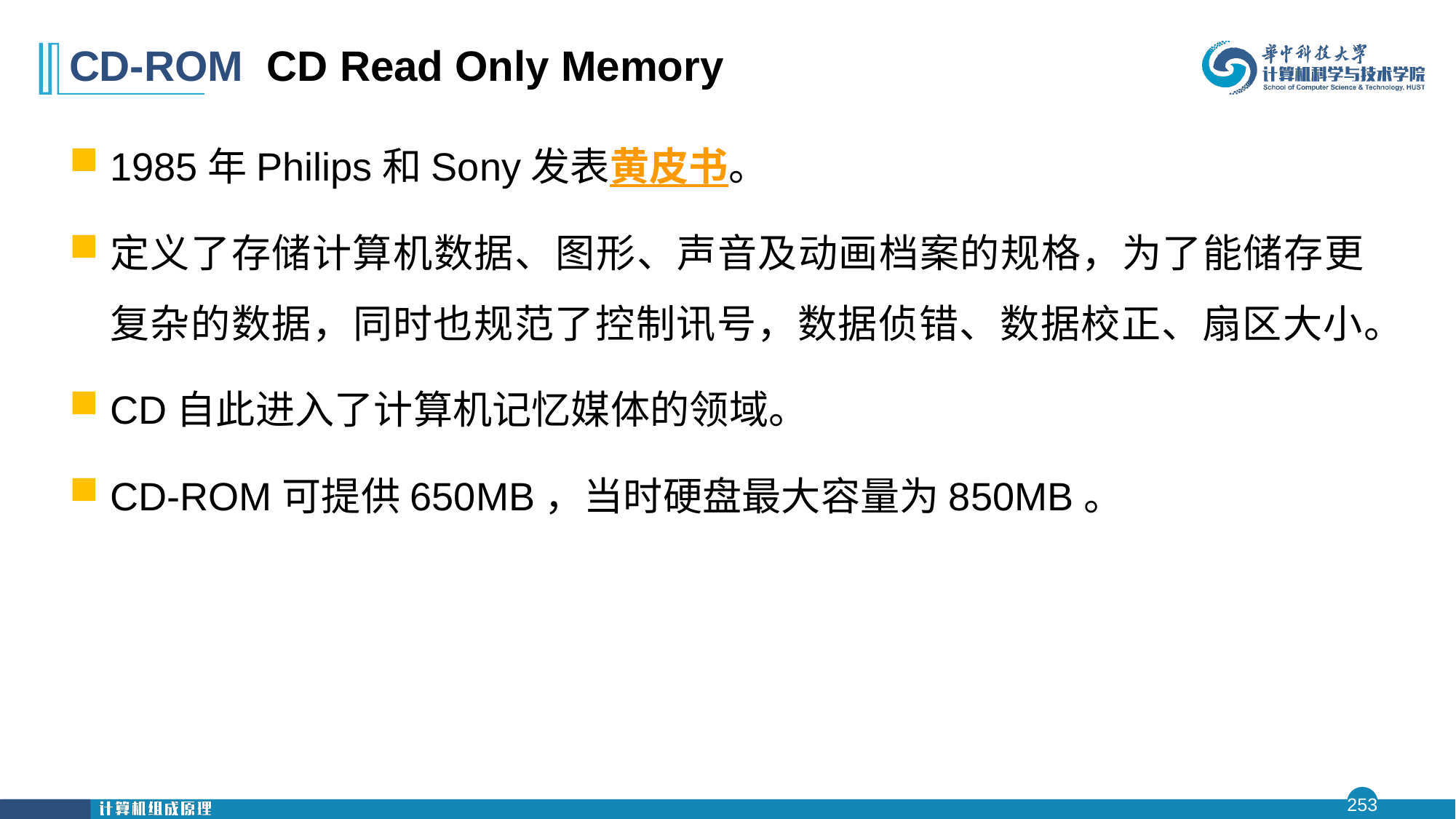

# CD-ROM  CD Read Only Memory
1985年Philips和Sony发表黄皮书。
定义了存储计算机数据、图形、声音及动画档案的规格，为了能储存更复杂的数据，同时也规范了控制讯号，数据侦错、数据校正、扇区大小。
CD自此进入了计算机记忆媒体的领域。
CD-ROM可提供650MB，当时硬盘最大容量为850MB。